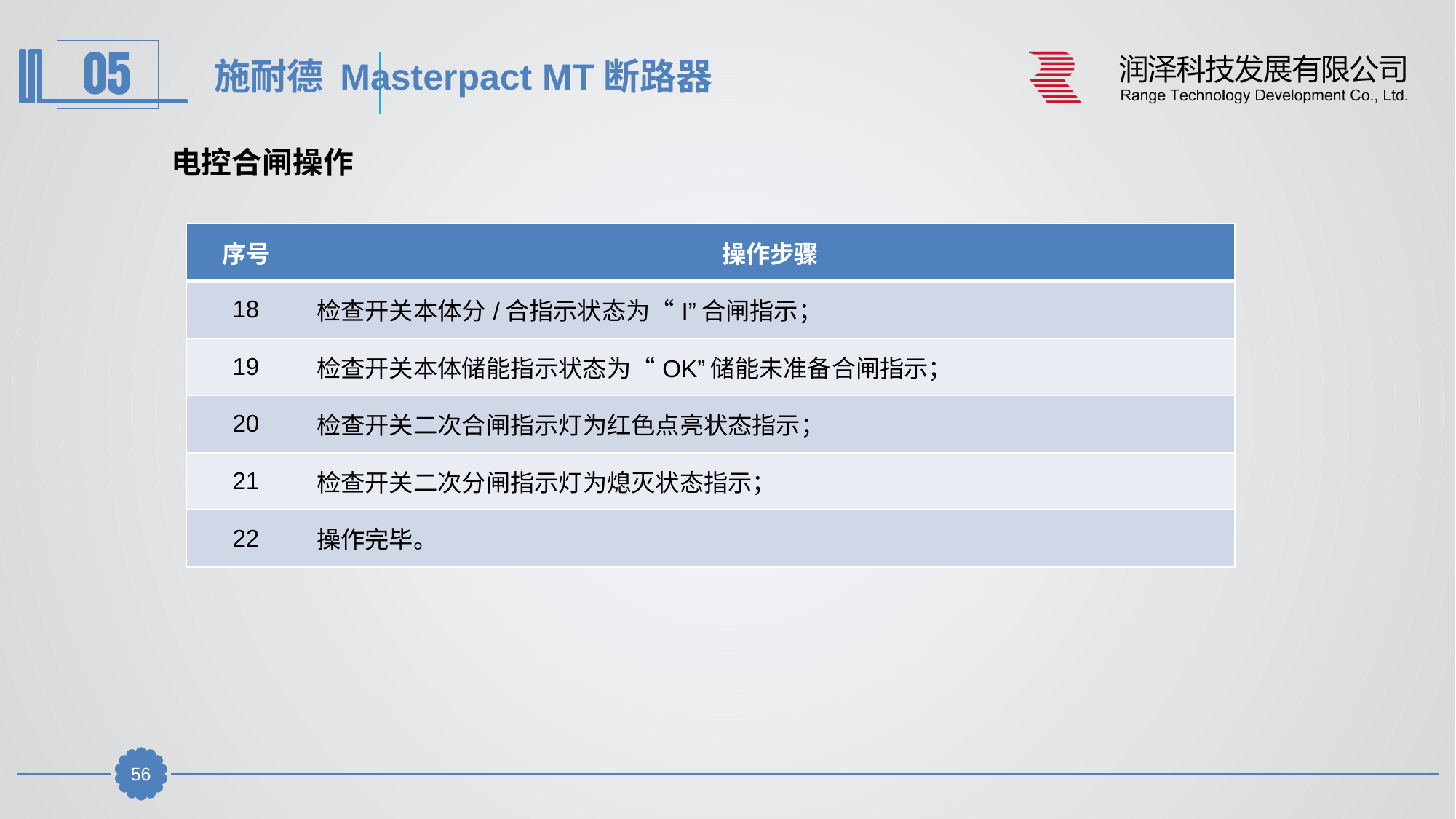

施耐德 Masterpact MT断路器
电控合闸操作
| 序号 | 操作步骤 |
| --- | --- |
| 18 | 检查开关本体分/合指示状态为“I”合闸指示； |
| 19 | 检查开关本体储能指示状态为“OK”储能未准备合闸指示； |
| 20 | 检查开关二次合闸指示灯为红色点亮状态指示； |
| 21 | 检查开关二次分闸指示灯为熄灭状态指示； |
| 22 | 操作完毕。 |
56